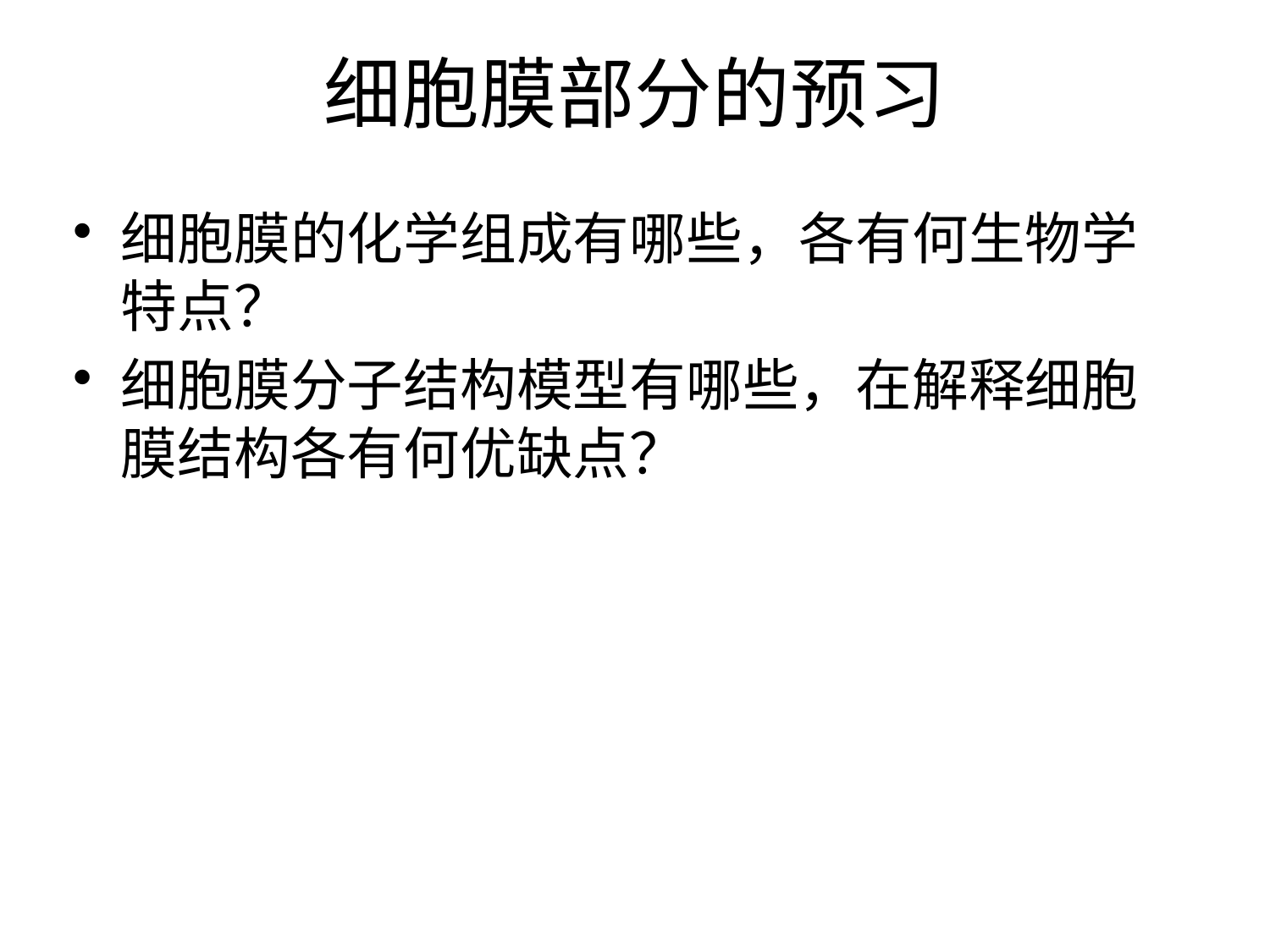

# 细胞膜部分的预习
细胞膜的化学组成有哪些，各有何生物学特点？
细胞膜分子结构模型有哪些，在解释细胞膜结构各有何优缺点？